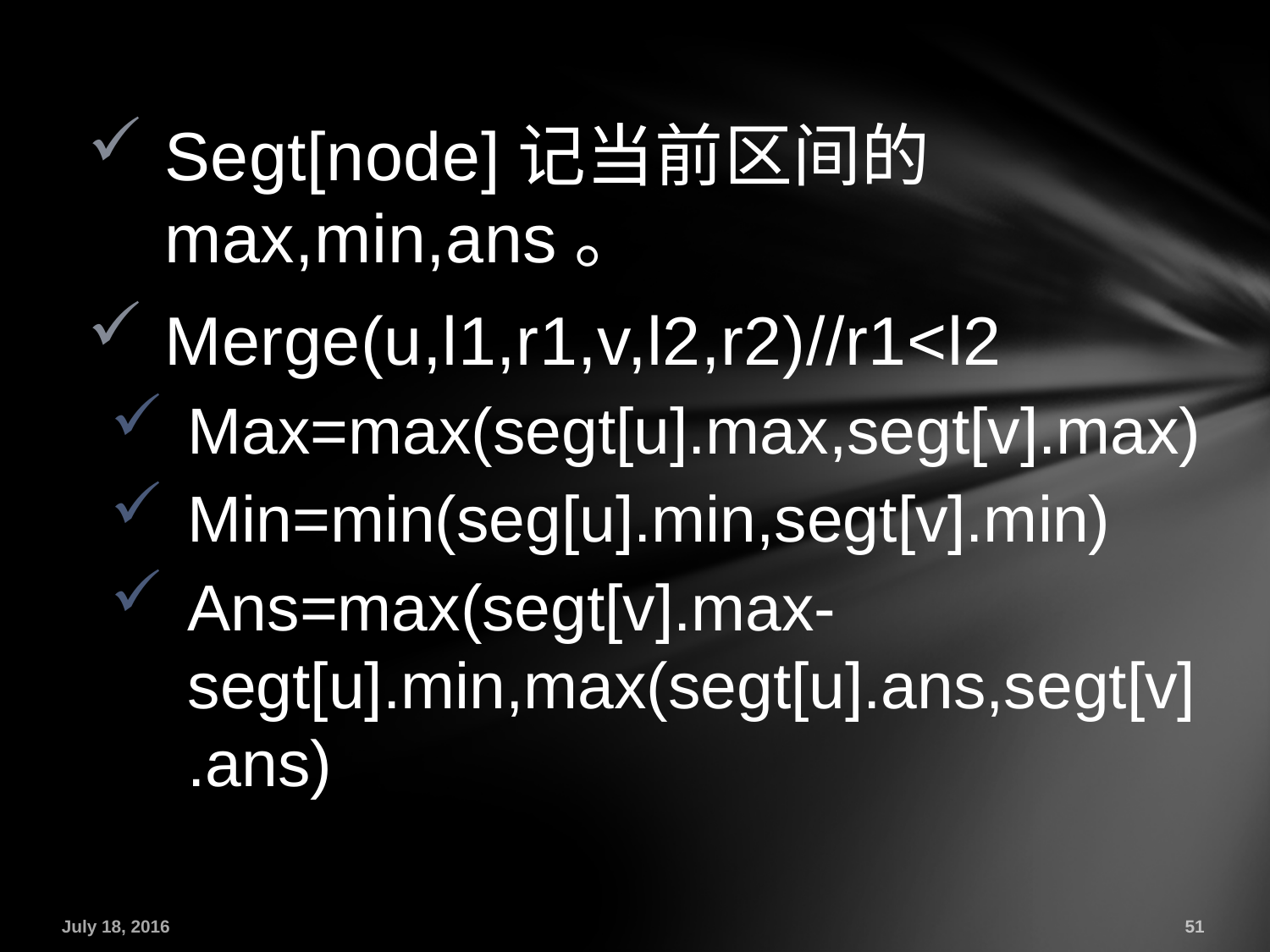

Segt[node]记当前区间的max,min,ans。
Merge(u,l1,r1,v,l2,r2)//r1<l2
Max=max(segt[u].max,segt[v].max)
Min=min(seg[u].min,segt[v].min)
Ans=max(segt[v].max-segt[u].min,max(segt[u].ans,segt[v].ans)
July 18, 2016

51